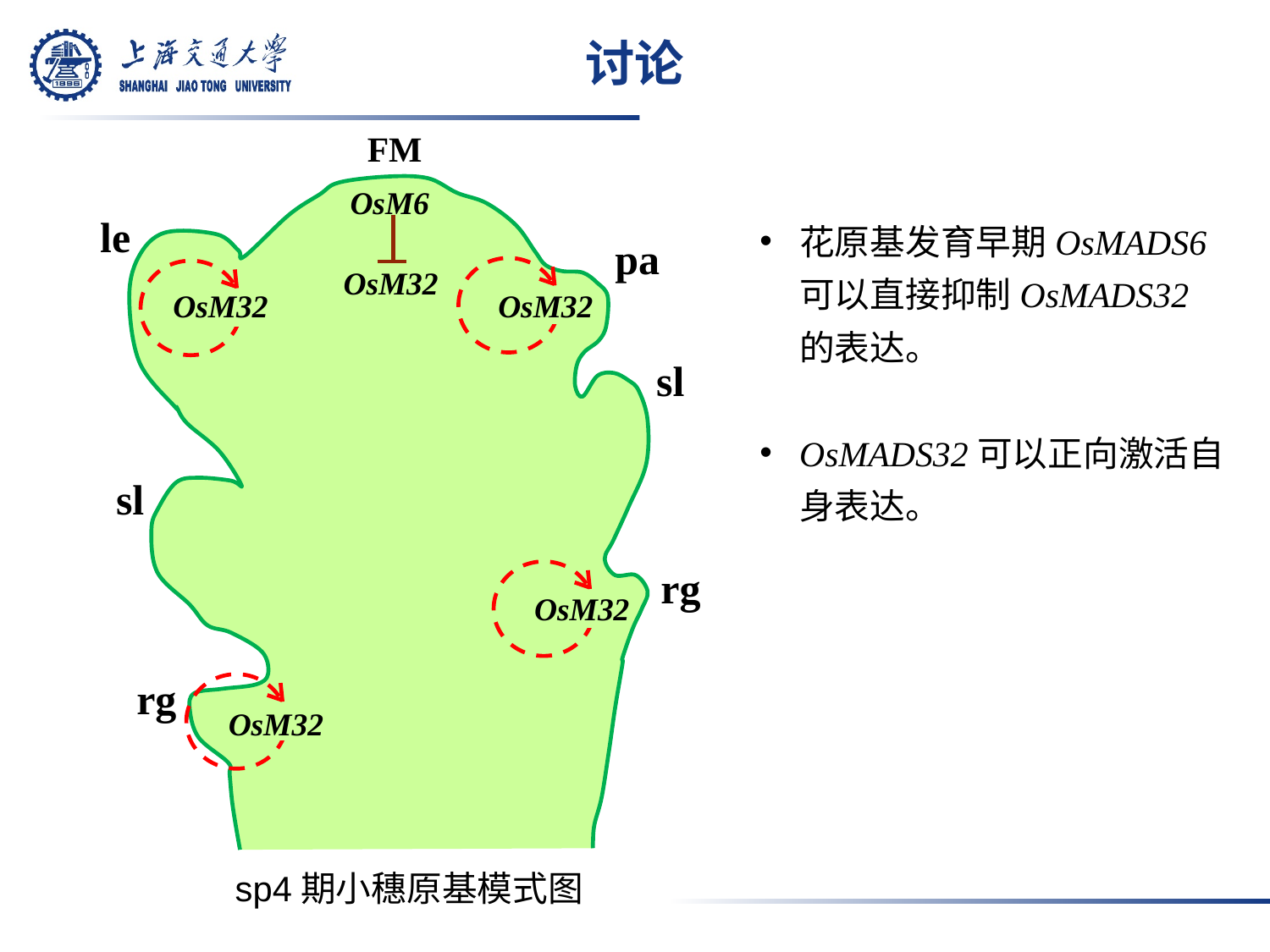

# 讨论
FM

OsM6
OsM32
花原基发育早期OsMADS6可以直接抑制OsMADS32的表达。

OsMADS32可以正向激活自身表达。
le
pa

OsM32
OsM32
sl
sl
rg

OsM32
rg

OsM32
sp4期小穗原基模式图